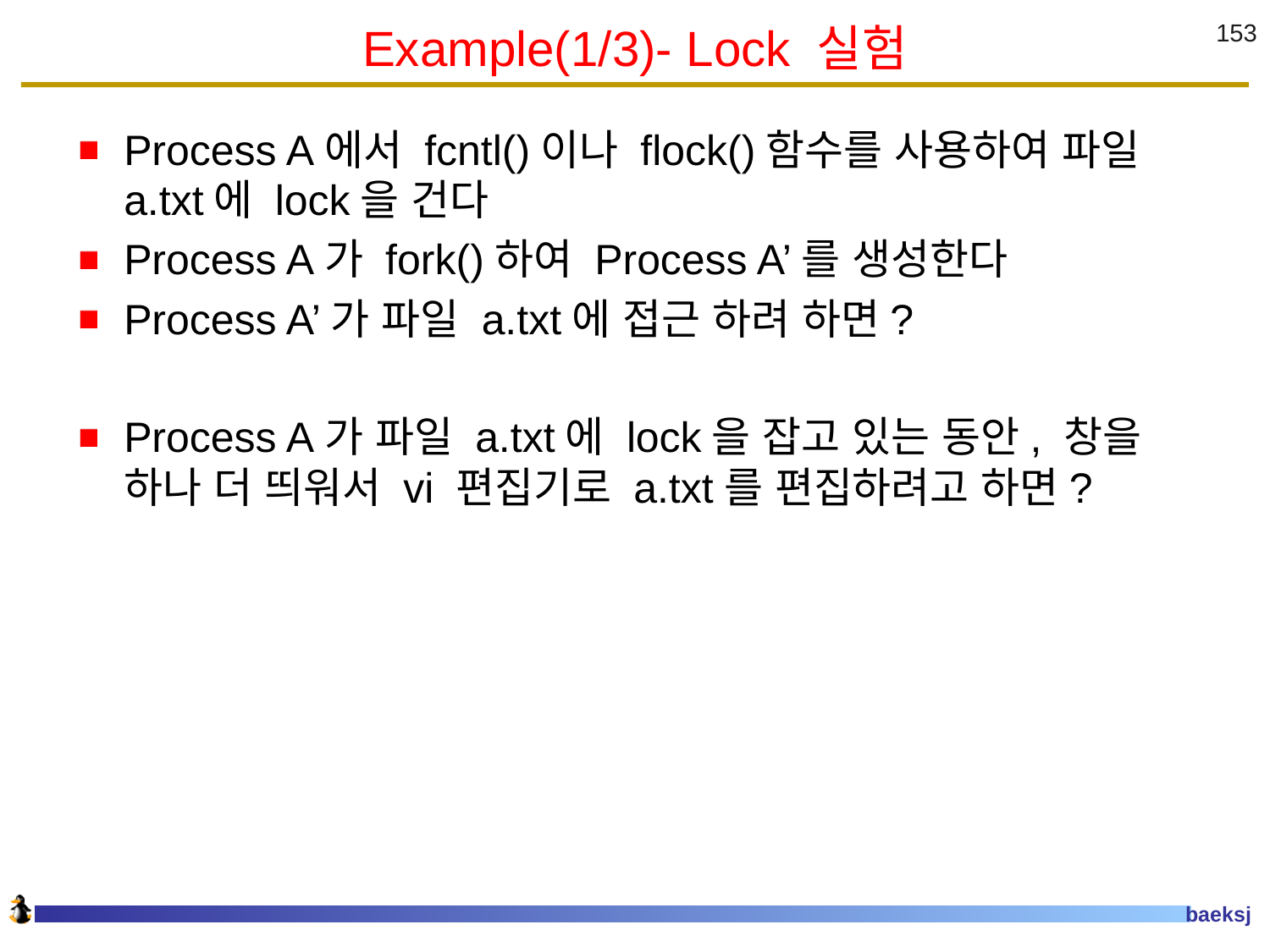

# Example(1/3)- Lock 실험
153
Process A에서 fcntl()이나 flock()함수를 사용하여 파일 a.txt에 lock을 건다
Process A가 fork()하여 Process A’를 생성한다
Process A’가 파일 a.txt에 접근 하려 하면?

Process A가 파일 a.txt에 lock을 잡고 있는 동안, 창을 하나 더 띄워서 vi 편집기로 a.txt를 편집하려고 하면?